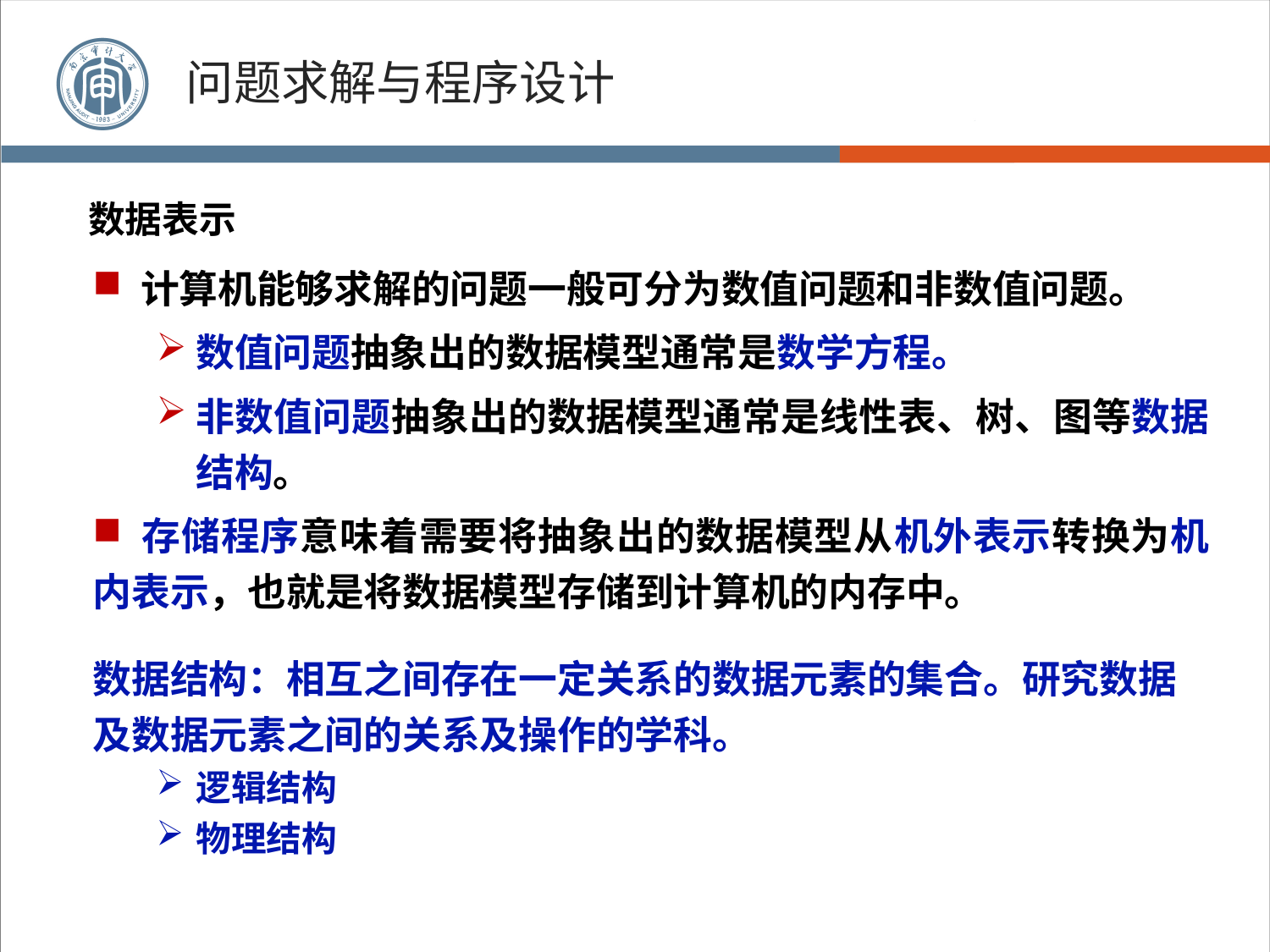

问题求解与程序设计
# 数据表示
 计算机能够求解的问题一般可分为数值问题和非数值问题。
数值问题抽象出的数据模型通常是数学方程。
非数值问题抽象出的数据模型通常是线性表、树、图等数据结构。
 存储程序意味着需要将抽象出的数据模型从机外表示转换为机内表示，也就是将数据模型存储到计算机的内存中。
数据结构：相互之间存在一定关系的数据元素的集合。研究数据及数据元素之间的关系及操作的学科。
逻辑结构
物理结构